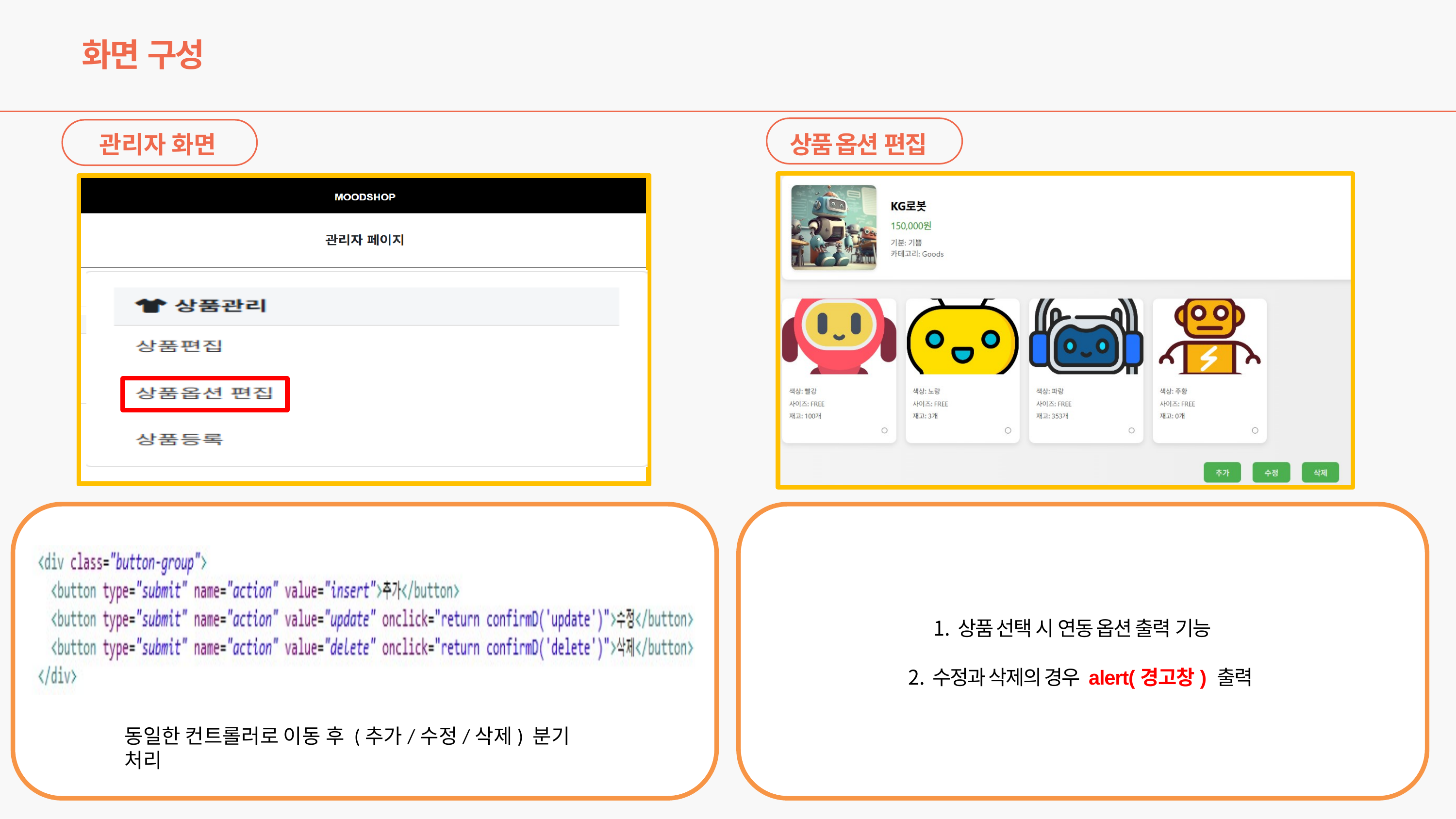

# 화면 구성

상품 옵션 편집
관리자 화면

상품 선택 시 연동 옵션 출력 기능

수정과 삭제의 경우 alert(경고창) 출력
동일한 컨트롤러로 이동 후 (추가/수정/삭제) 분기 처리